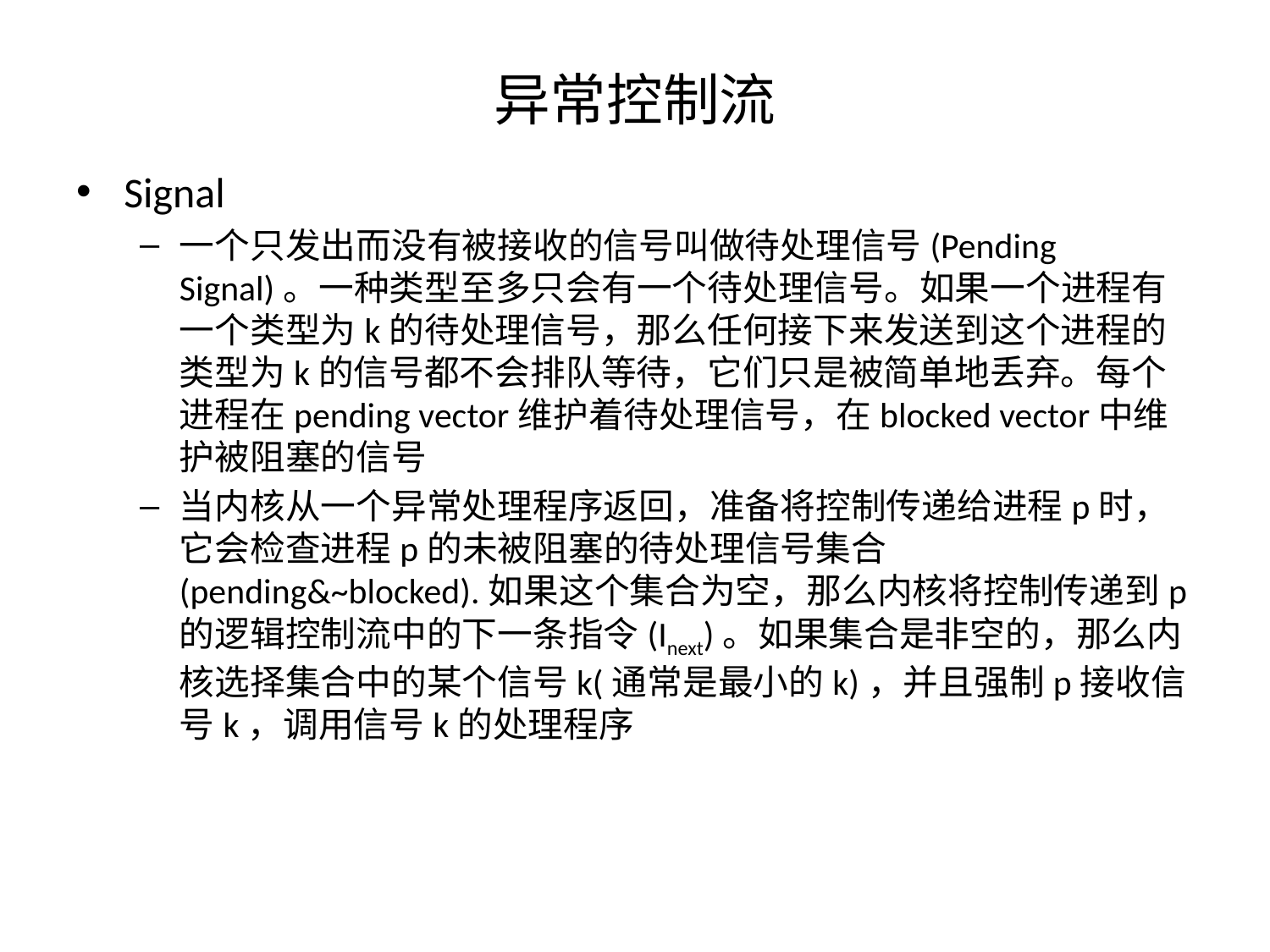

# 异常控制流
Signal
一个只发出而没有被接收的信号叫做待处理信号(Pending Signal)。一种类型至多只会有一个待处理信号。如果一个进程有一个类型为k的待处理信号，那么任何接下来发送到这个进程的类型为k的信号都不会排队等待，它们只是被简单地丢弃。每个进程在pending vector维护着待处理信号，在blocked vector中维护被阻塞的信号
当内核从一个异常处理程序返回，准备将控制传递给进程p时，它会检查进程p的未被阻塞的待处理信号集合(pending&~blocked).如果这个集合为空，那么内核将控制传递到p的逻辑控制流中的下一条指令(Inext)。如果集合是非空的，那么内核选择集合中的某个信号k(通常是最小的k)，并且强制p接收信号k，调用信号k的处理程序